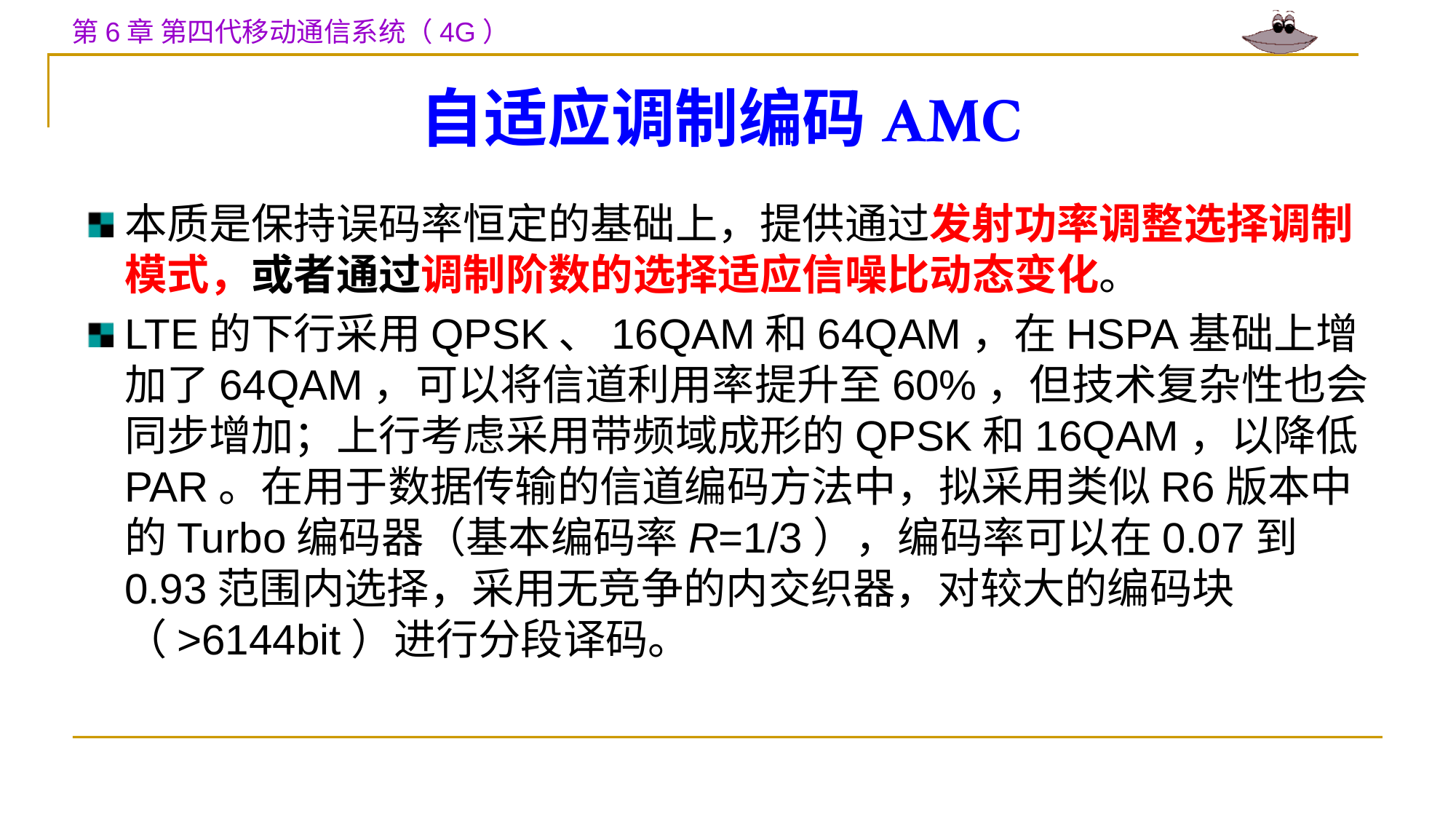

# 自适应调制编码AMC
本质是保持误码率恒定的基础上，提供通过发射功率调整选择调制模式，或者通过调制阶数的选择适应信噪比动态变化。
LTE的下行采用QPSK、16QAM和64QAM，在HSPA基础上增加了64QAM，可以将信道利用率提升至60%，但技术复杂性也会同步增加；上行考虑采用带频域成形的QPSK和16QAM，以降低PAR。在用于数据传输的信道编码方法中，拟采用类似R6版本中的Turbo编码器（基本编码率R=1/3），编码率可以在0.07到0.93范围内选择，采用无竞争的内交织器，对较大的编码块（>6144bit）进行分段译码。